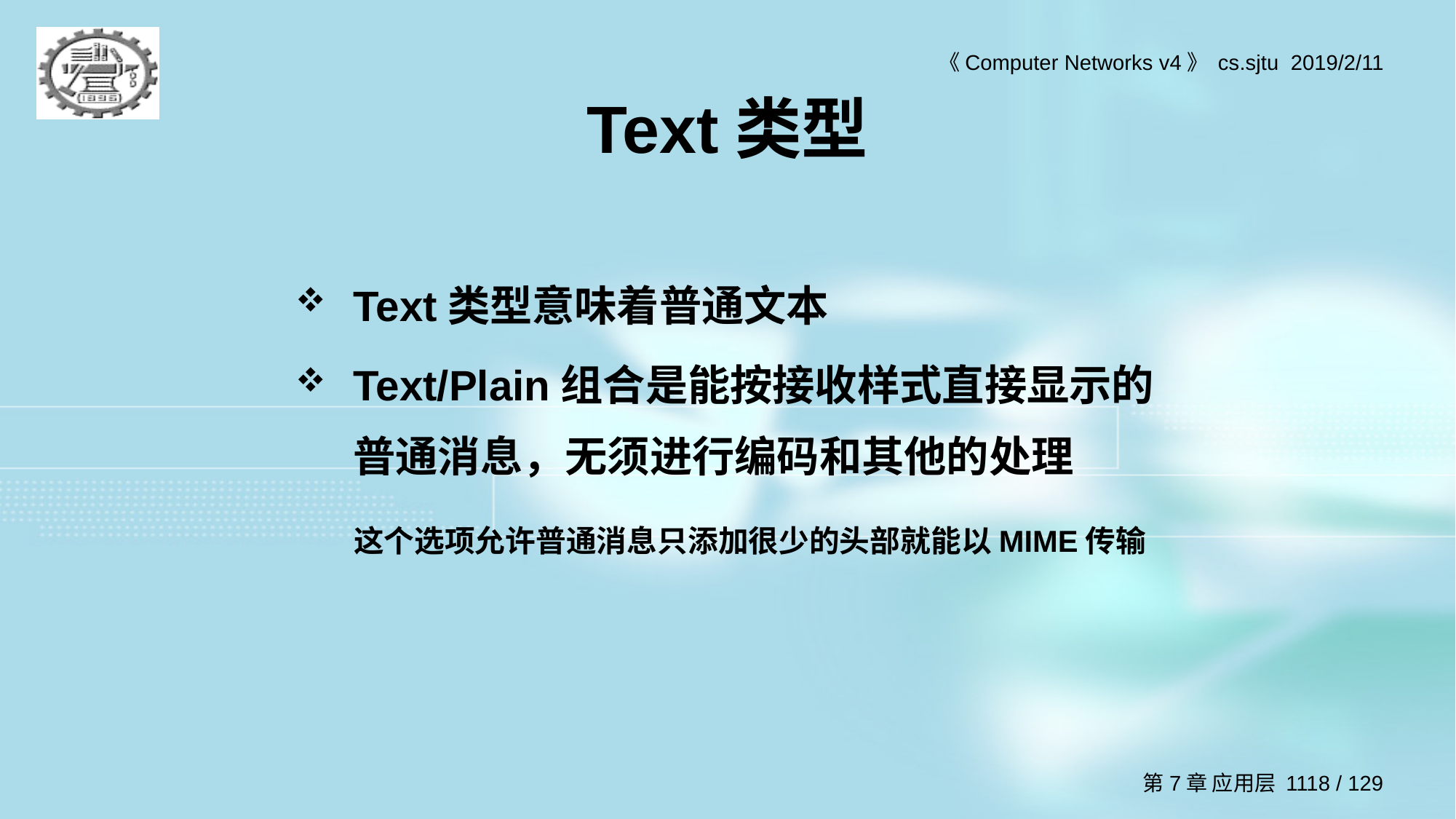

# Text类型
Text类型意味着普通文本
Text/Plain组合是能按接收样式直接显示的普通消息，无须进行编码和其他的处理
      这个选项允许普通消息只添加很少的头部就能以MIME传输